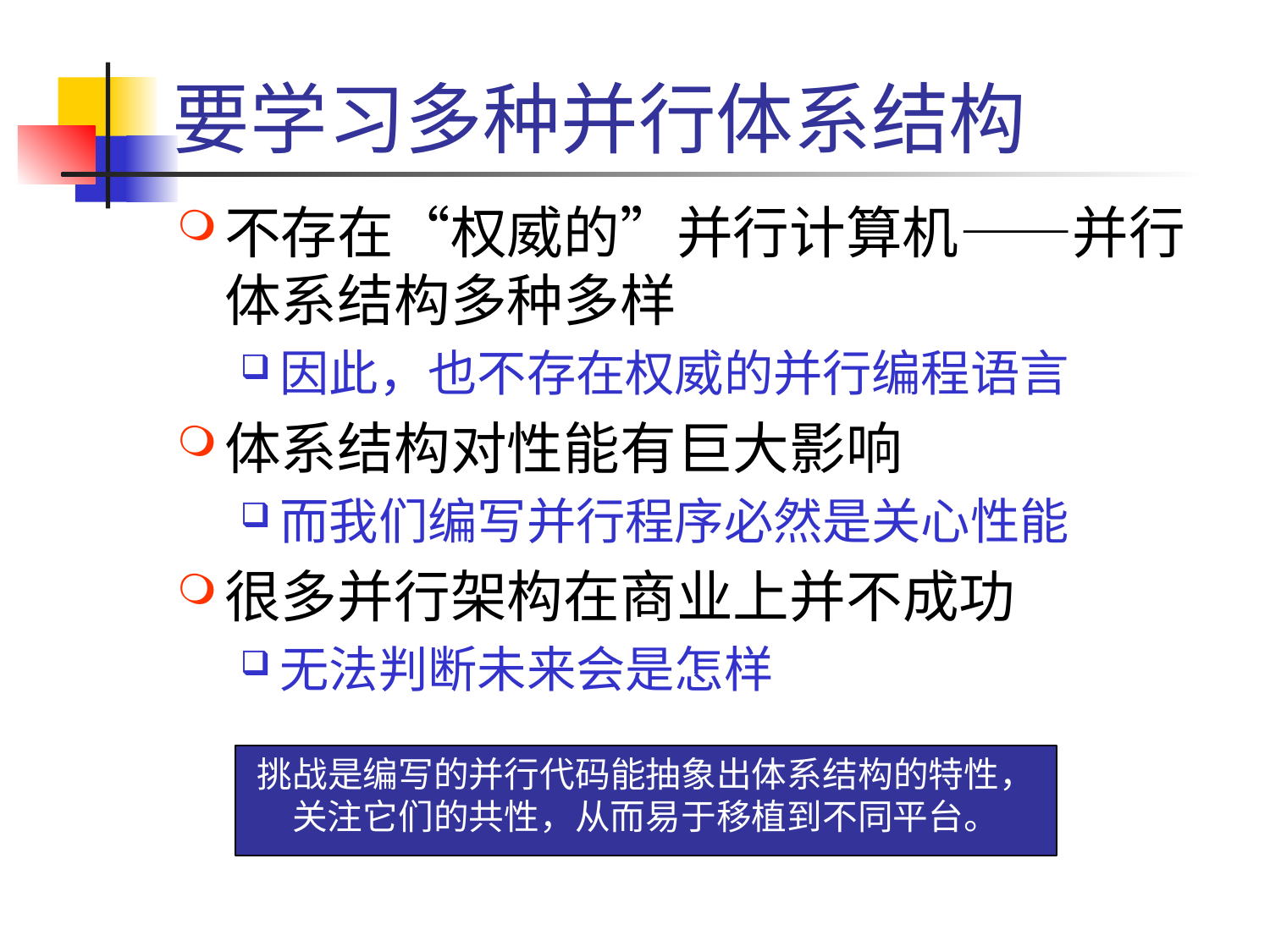

# 要学习多种并行体系结构
不存在“权威的”并行计算机——并行体系结构多种多样
因此，也不存在权威的并行编程语言
体系结构对性能有巨大影响
而我们编写并行程序必然是关心性能
很多并行架构在商业上并不成功
无法判断未来会是怎样
挑战是编写的并行代码能抽象出体系结构的特性，关注它们的共性，从而易于移植到不同平台。